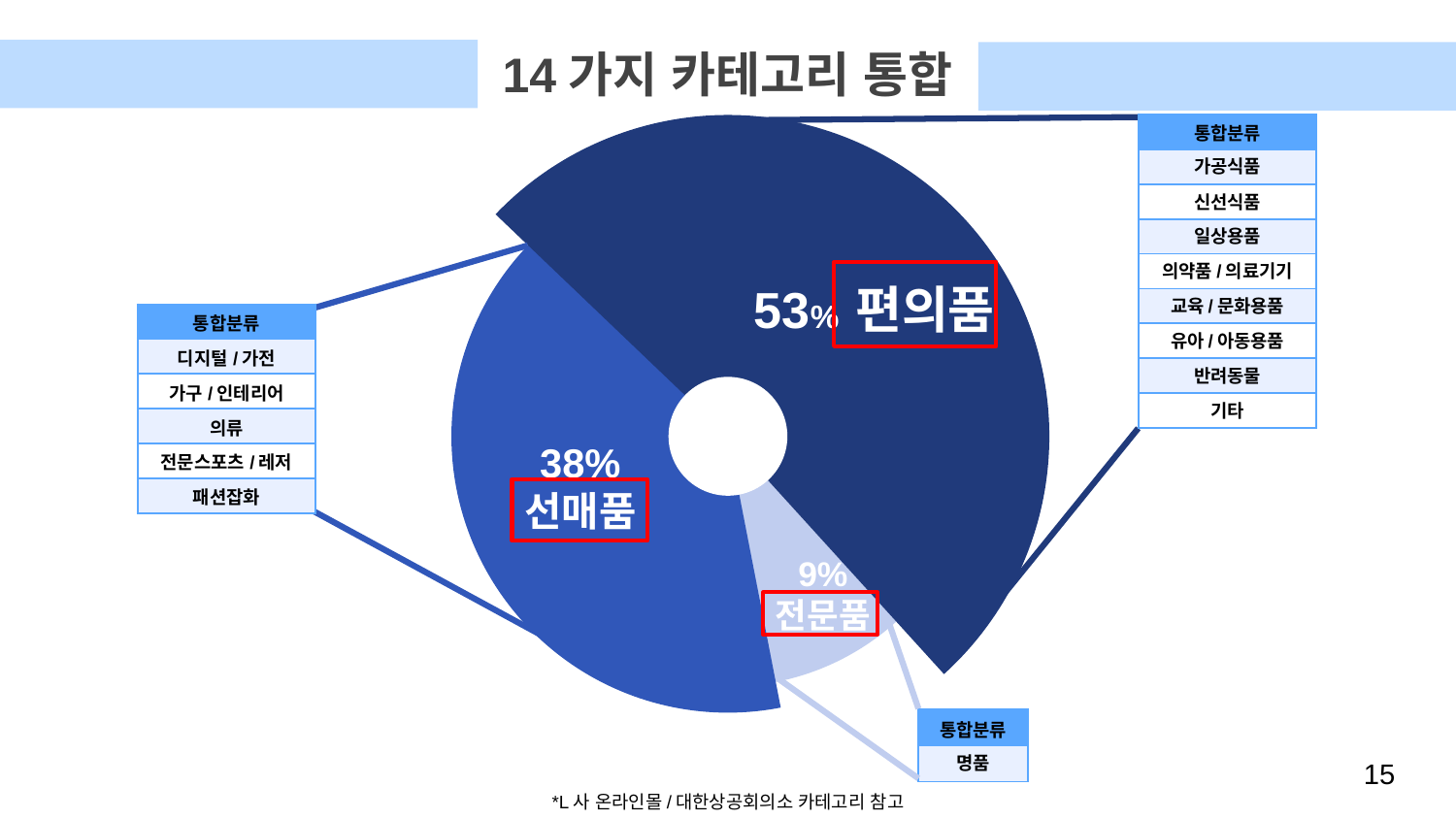

14가지 카테고리 통합

| 통합분류 |
| --- |
| 가공식품 |
| 신선식품 |
| 일상용품 |
| 의약품/의료기기 |
| 교육/문화용품 |
| 유아/아동용품 |
| 반려동물 |
| 기타 |

53% 편의품

38%
선매품

9%
전문품

10%

| 통합분류 |
| --- |
| 디지털/가전 |
| 가구/인테리어 |
| 의류 |
| 전문스포츠/레저 |
| 패션잡화 |
| 통합분류 |
| --- |
| 명품 |
15
*L사 온라인몰/대한상공회의소 카테고리 참고